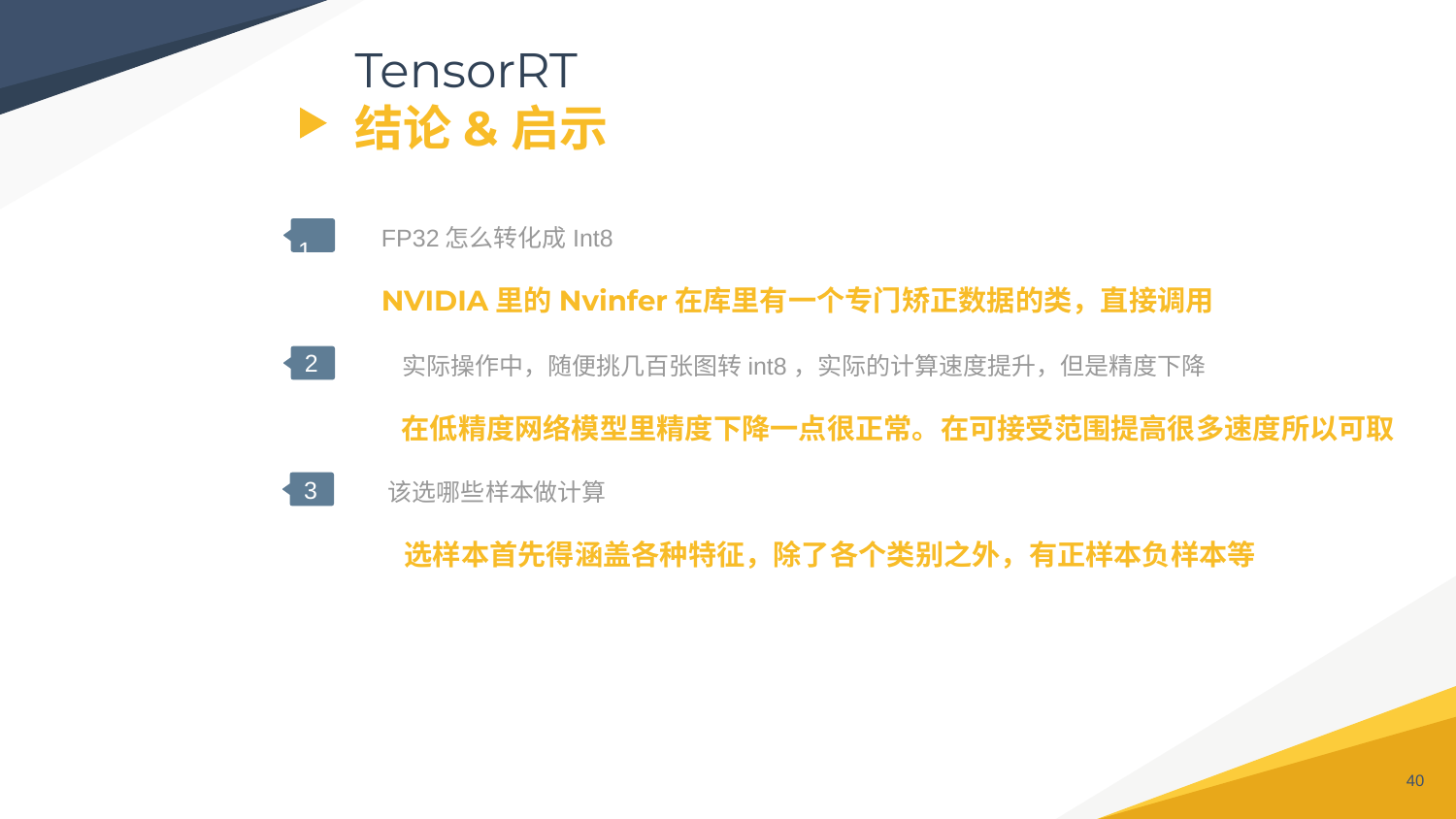

# TensorRT 结论&启示
  1
FP32怎么转化成Int8
NVIDIA里的Nvinfer在库里有一个专门矫正数据的类，直接调用
 2
实际操作中，随便挑几百张图转int8，实际的计算速度提升，但是精度下降
在低精度网络模型里精度下降一点很正常。在可接受范围提高很多速度所以可取
 3
该选哪些样本做计算
选样本首先得涵盖各种特征，除了各个类别之外，有正样本负样本等
40